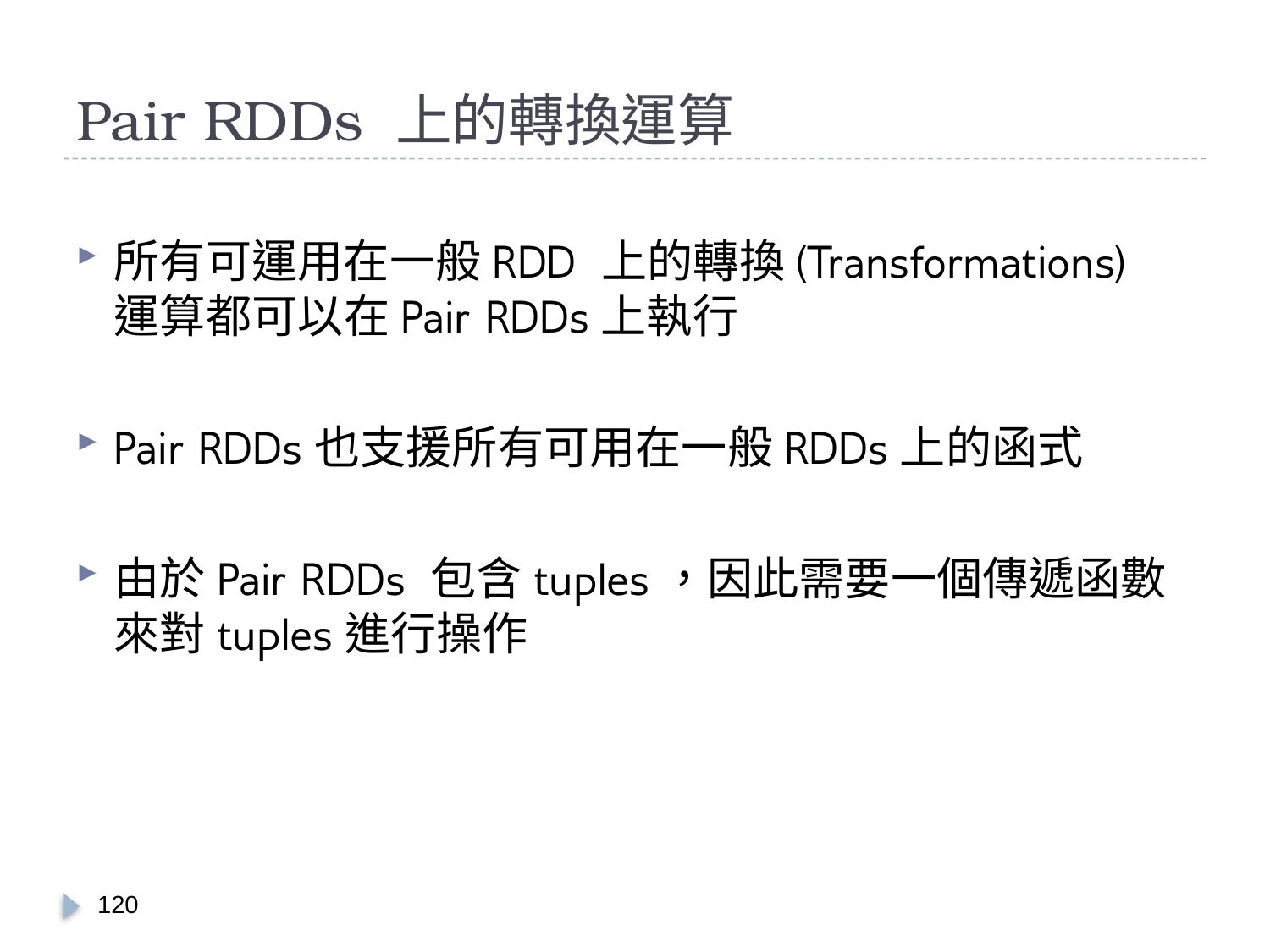

# Pair RDDs 上的轉換運算
所有可運用在一般RDD 上的轉換(Transformations)
運算都可以在Pair RDDs上執行

Pair RDDs也支援所有可用在一般RDDs上的函式

由於Pair RDDs 包含tuples，因此需要一個傳遞函數來對tuples進行操作
120